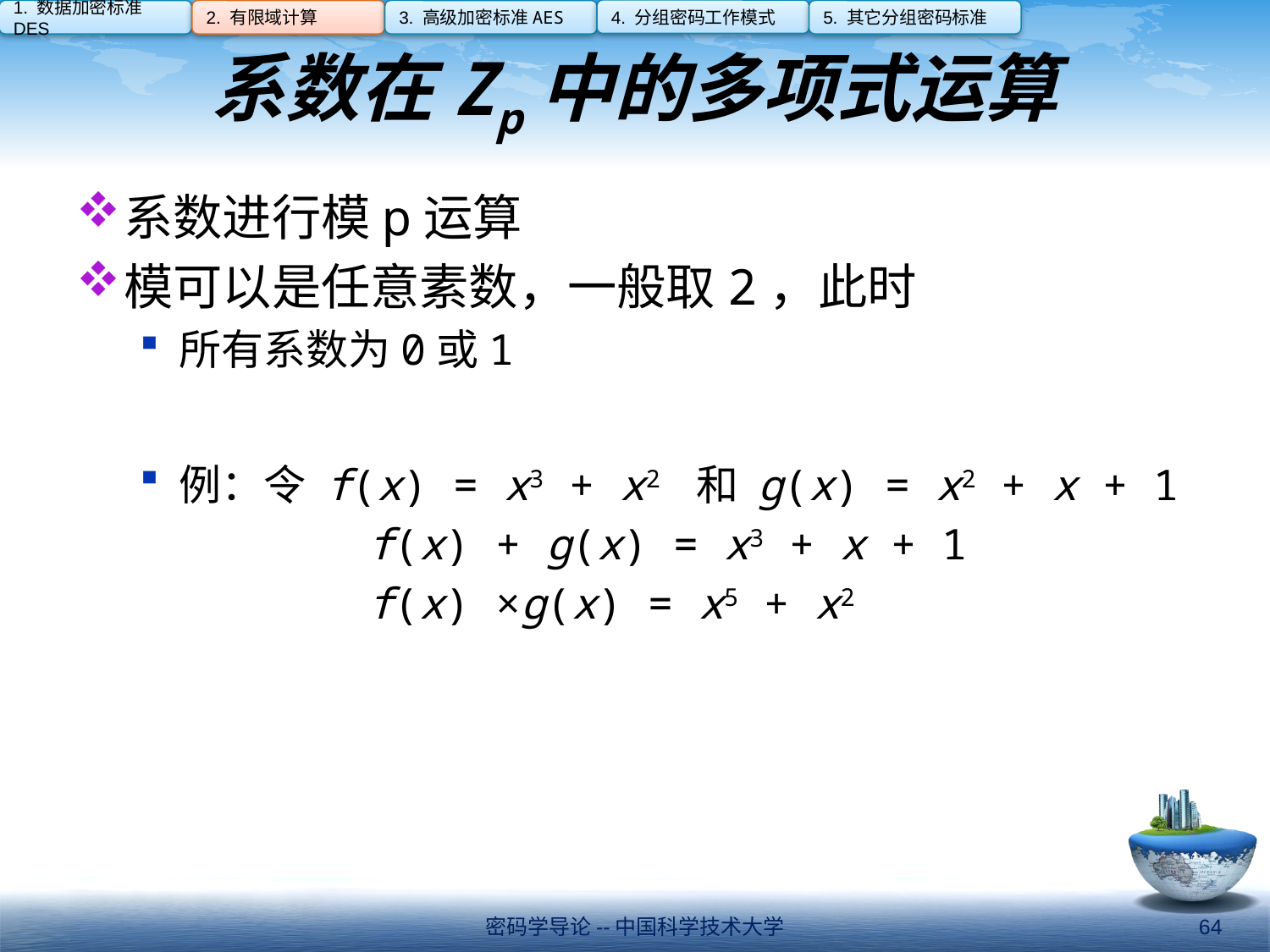

4. 分组密码工作模式
1. 数据加密标准DES
2. 有限域计算
3. 高级加密标准AES
5. 其它分组密码标准
# 系数在Zp中的多项式运算
系数进行模p运算
模可以是任意素数，一般取2，此时
所有系数为0或1

例：令 f(x) = x3 + x2 和 g(x) = x2 + x + 1
         f(x) + g(x) = x3 + x + 1
         f(x) ×g(x) = x5 + x2
密码学导论--中国科学技术大学
64